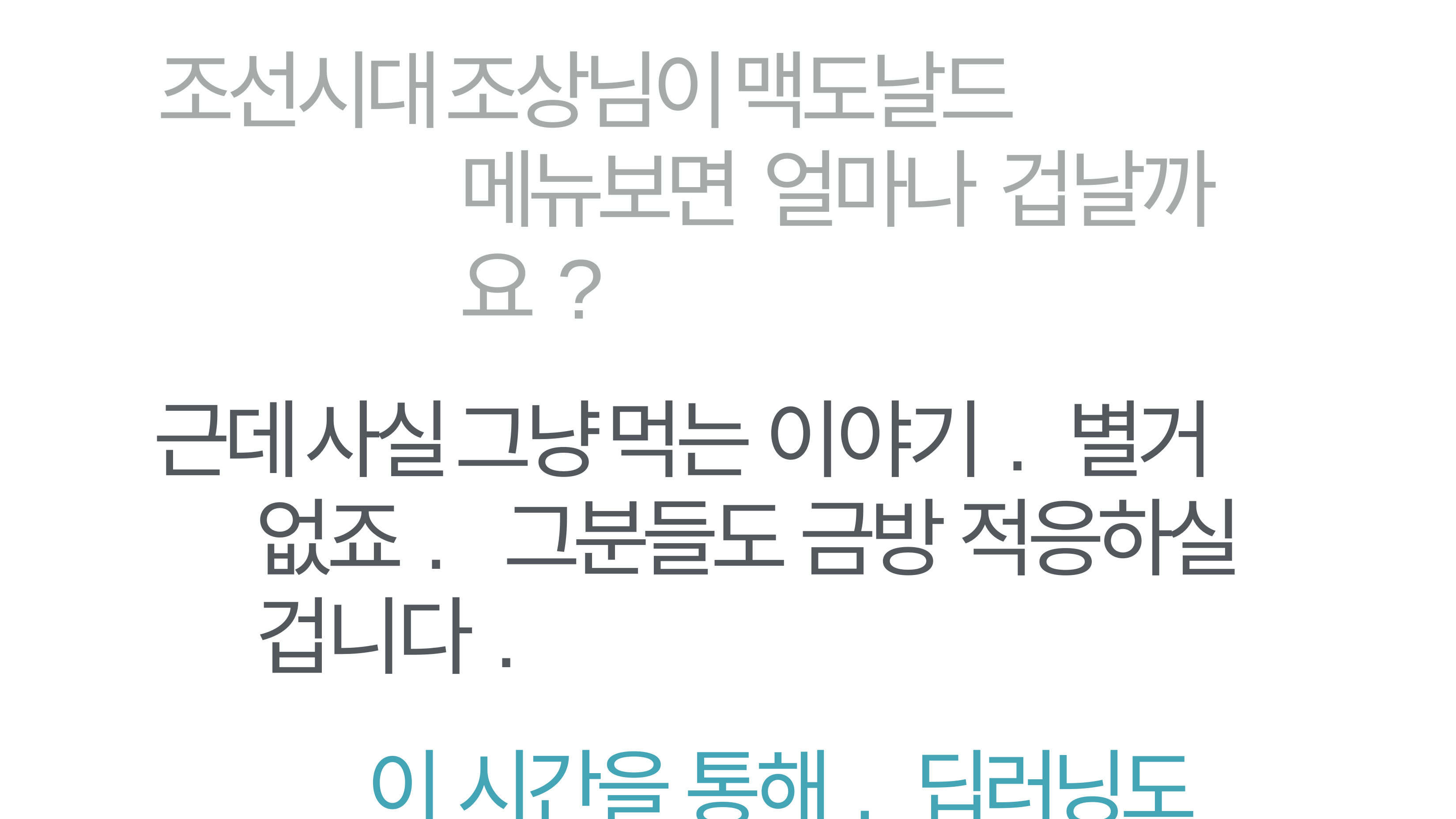

조선시대 조상님이 맥도날드 메뉴보면  얼마나 겁날까요?
근데 사실 그냥 먹는 이야기. 별거 없죠.  그분들도 금방 적응하실 겁니다.
이 시간을 통해, 딥러닝도  편안하게 느끼게 되셨으면 좋겠습니다.